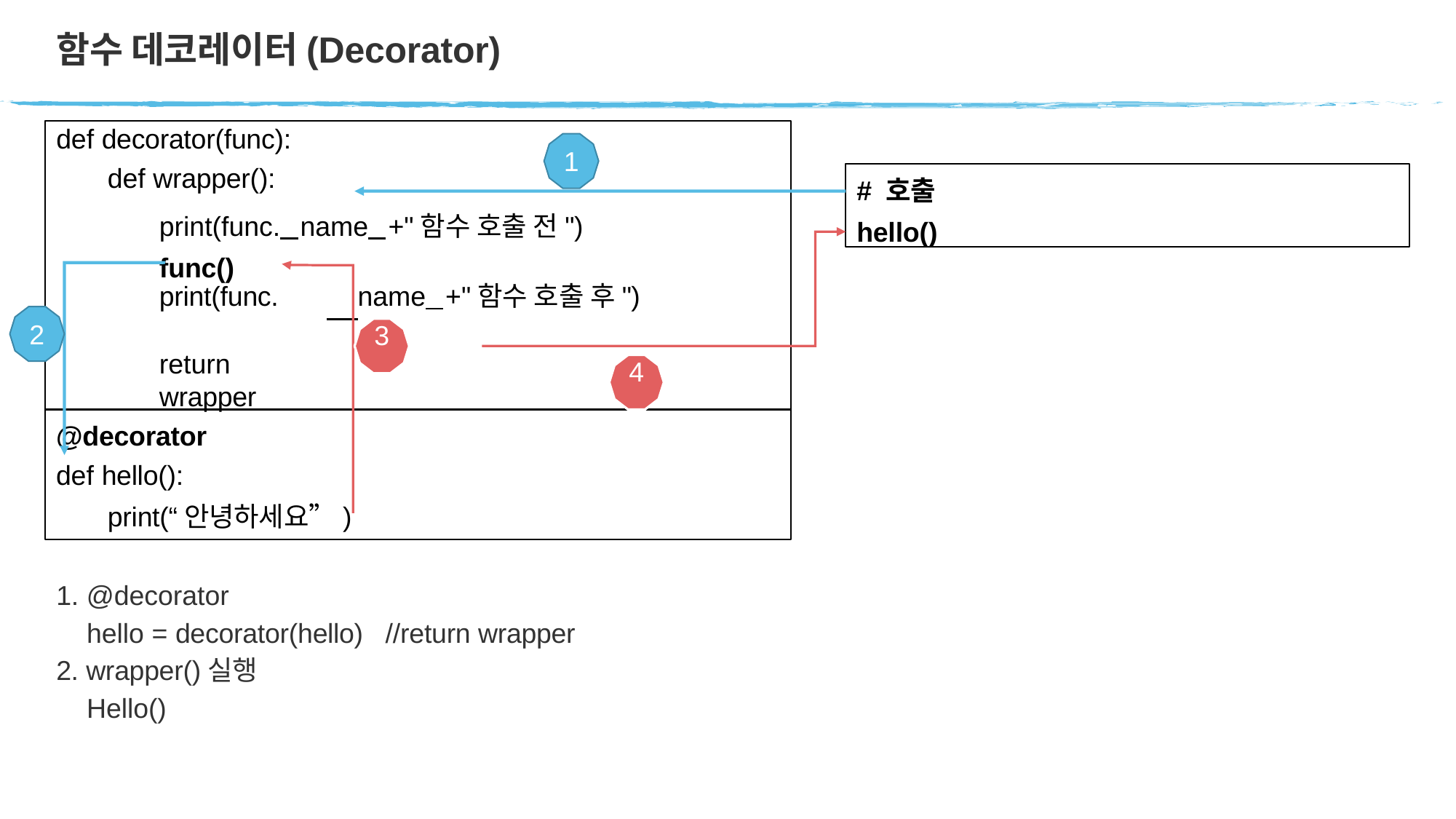

# 함수 데코레이터(Decorator)
def decorator(func):

1
def wrapper():
# 호출
hello()
print(func.  name  +"함수 호출 전")
func()

name  +"함수 호출 후")
3
4
print(func.
return wrapper
2

@decorator
def hello():
print(“안녕하세요”)

1. @decorator
    hello = decorator(hello)   //return wrapper
2. wrapper()실행
    Hello()